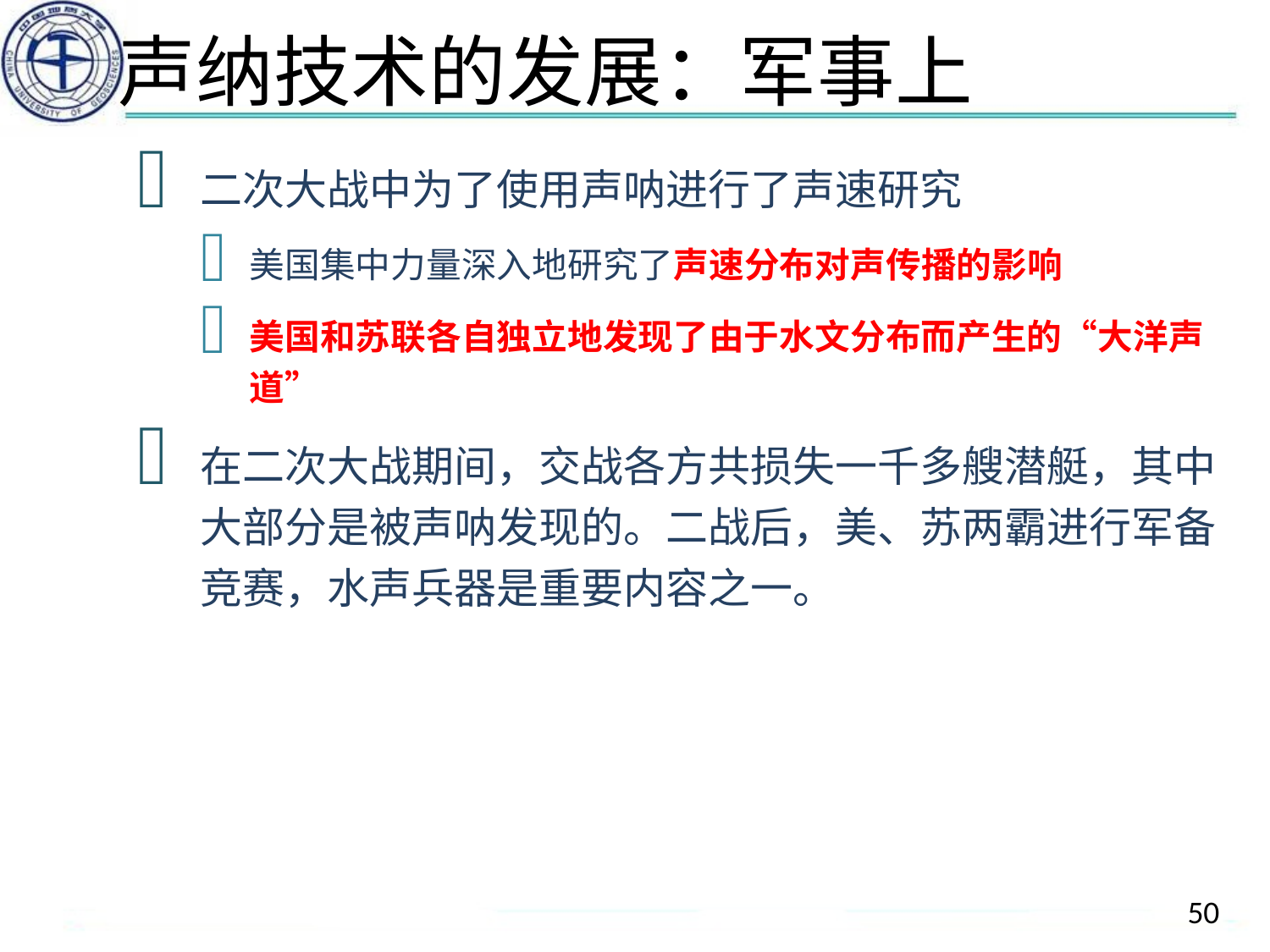

# 声纳技术的发展：军事上
二次大战中为了使用声呐进行了声速研究
美国集中力量深入地研究了声速分布对声传播的影响
美国和苏联各自独立地发现了由于水文分布而产生的“大洋声道”
在二次大战期间，交战各方共损失一千多艘潜艇，其中大部分是被声呐发现的。二战后，美、苏两霸进行军备竞赛，水声兵器是重要内容之一。

50